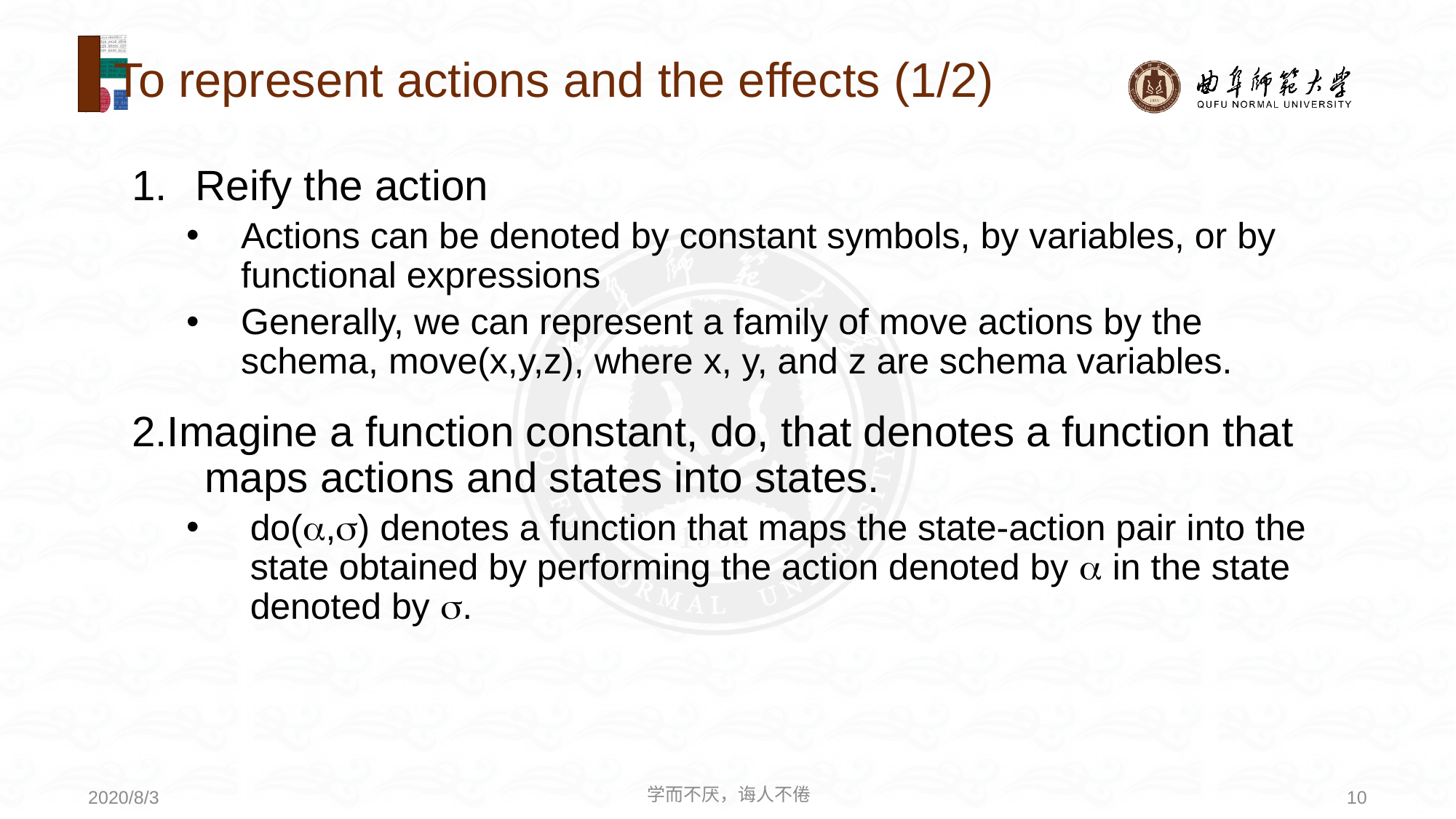

# To represent actions and the effects (1/2)
Reify the action
Actions can be denoted by constant symbols, by variables, or by functional expressions
Generally, we can represent a family of move actions by the schema, move(x,y,z), where x, y, and z are schema variables.
2.Imagine a function constant, do, that denotes a function that maps actions and states into states.
do(α,σ) denotes a function that maps the state-action pair into the state obtained by performing the action denoted by α in the state denoted by σ.

学而不厌，诲人不倦
10
2020/8/3